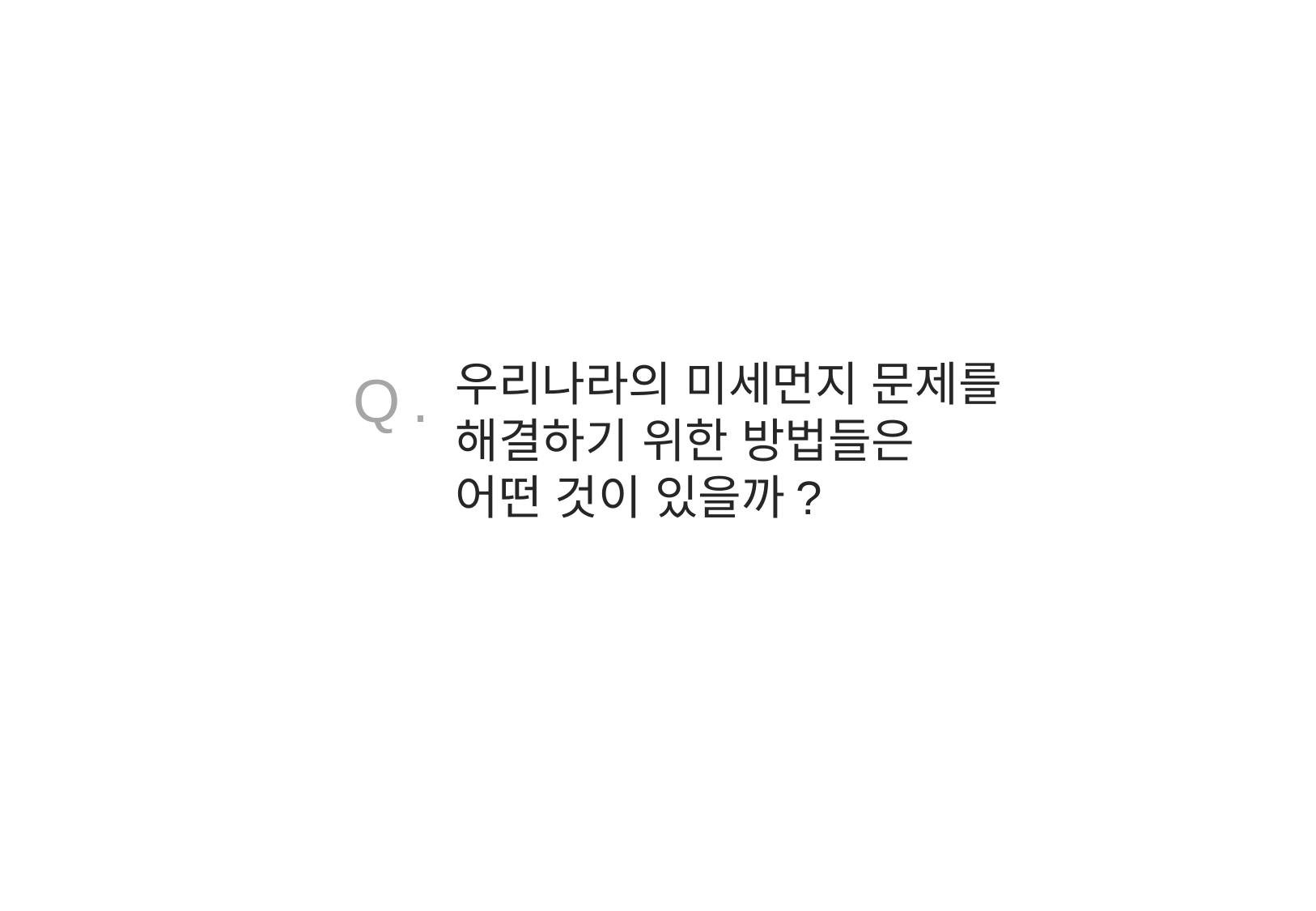

Q .
우리나라의 미세먼지 문제를
해결하기 위한 방법들은
어떤 것이 있을까?